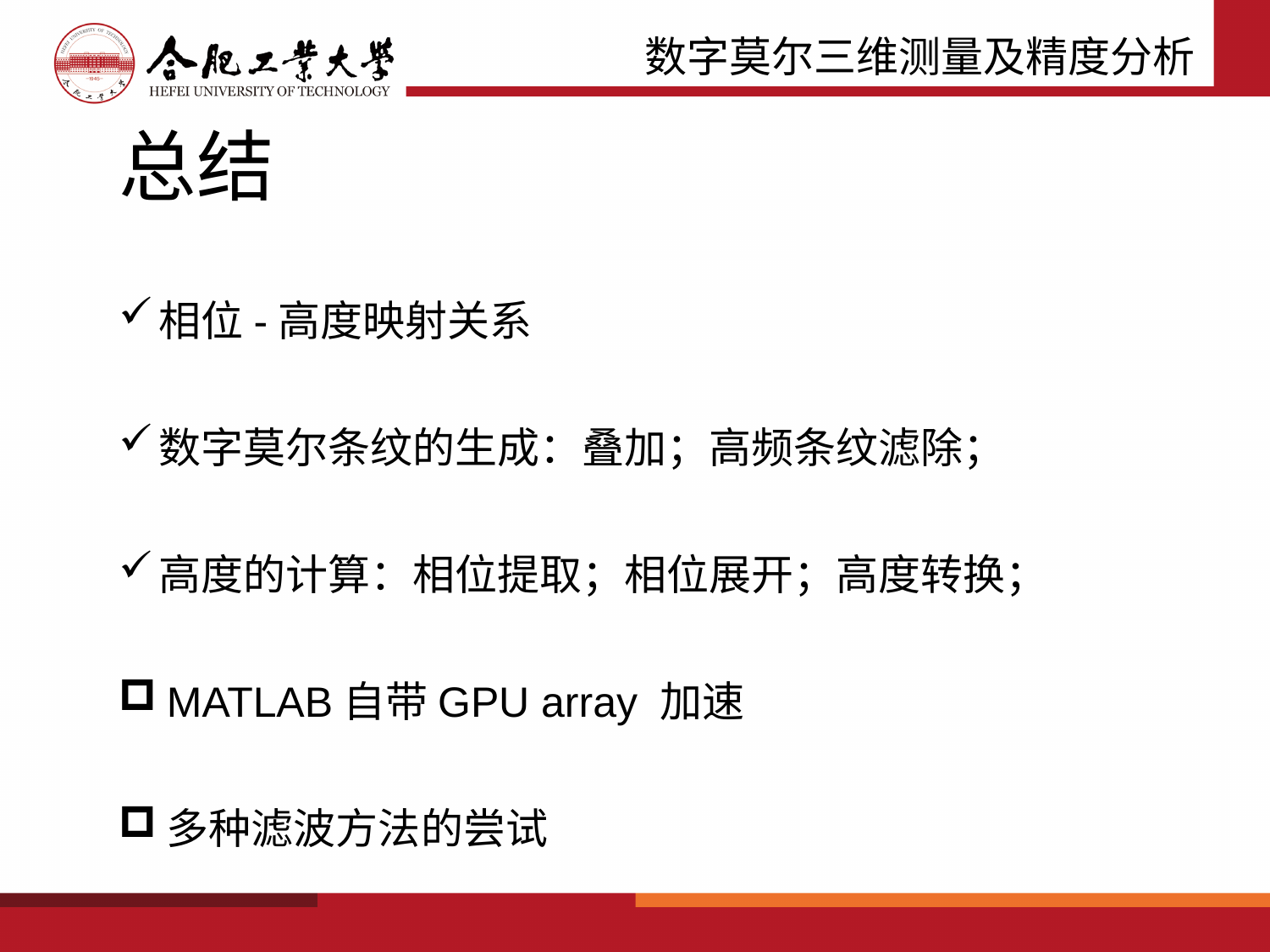

数字莫尔三维测量及精度分析
# 总结
相位-高度映射关系
数字莫尔条纹的生成：叠加；高频条纹滤除；
高度的计算：相位提取；相位展开；高度转换；
MATLAB自带GPU array 加速
多种滤波方法的尝试